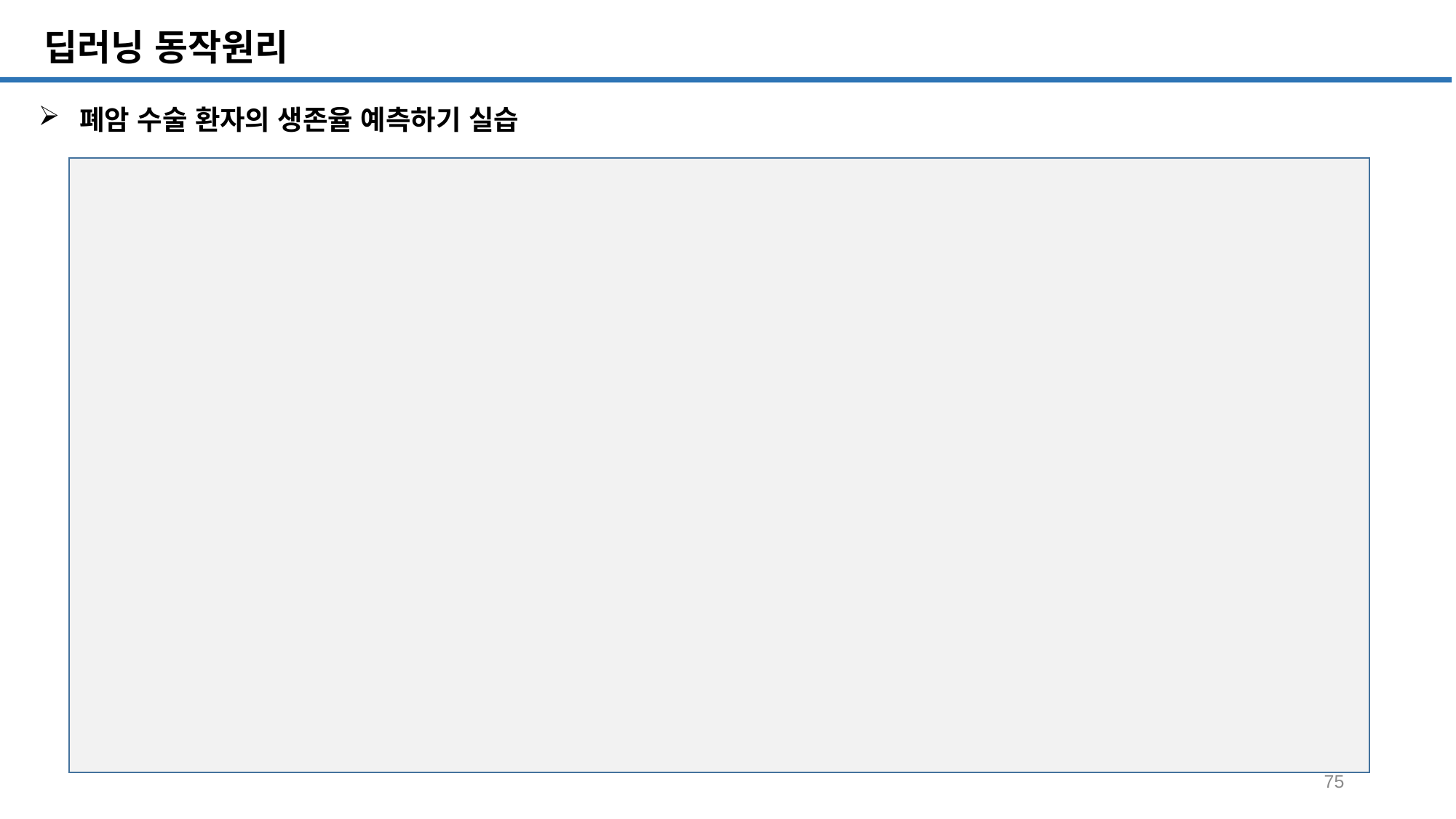

SQL 튜닝 개요
# 딥러닝 동작원리

폐암 수술 환자의 생존율 예측하기 실습

75